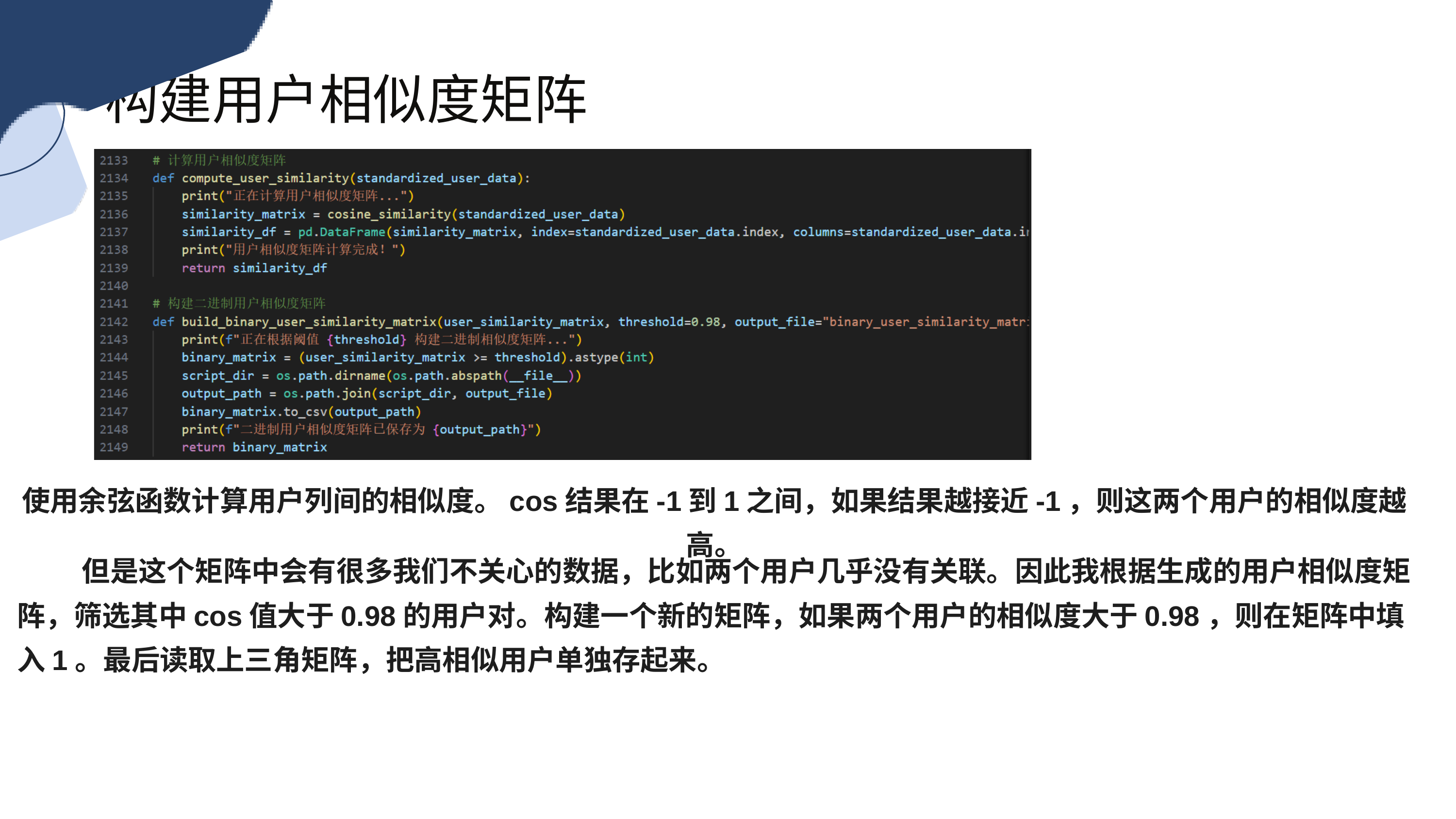

构建用户相似度矩阵

使用余弦函数计算用户列间的相似度。cos结果在-1到1之间，如果结果越接近-1，则这两个用户的相似度越高。
         但是这个矩阵中会有很多我们不关心的数据，比如两个用户几乎没有关联。因此我根据生成的用户相似度矩阵，筛选其中cos值大于0.98的用户对。构建一个新的矩阵，如果两个用户的相似度大于0.98，则在矩阵中填入1。最后读取上三角矩阵，把高相似用户单独存起来。